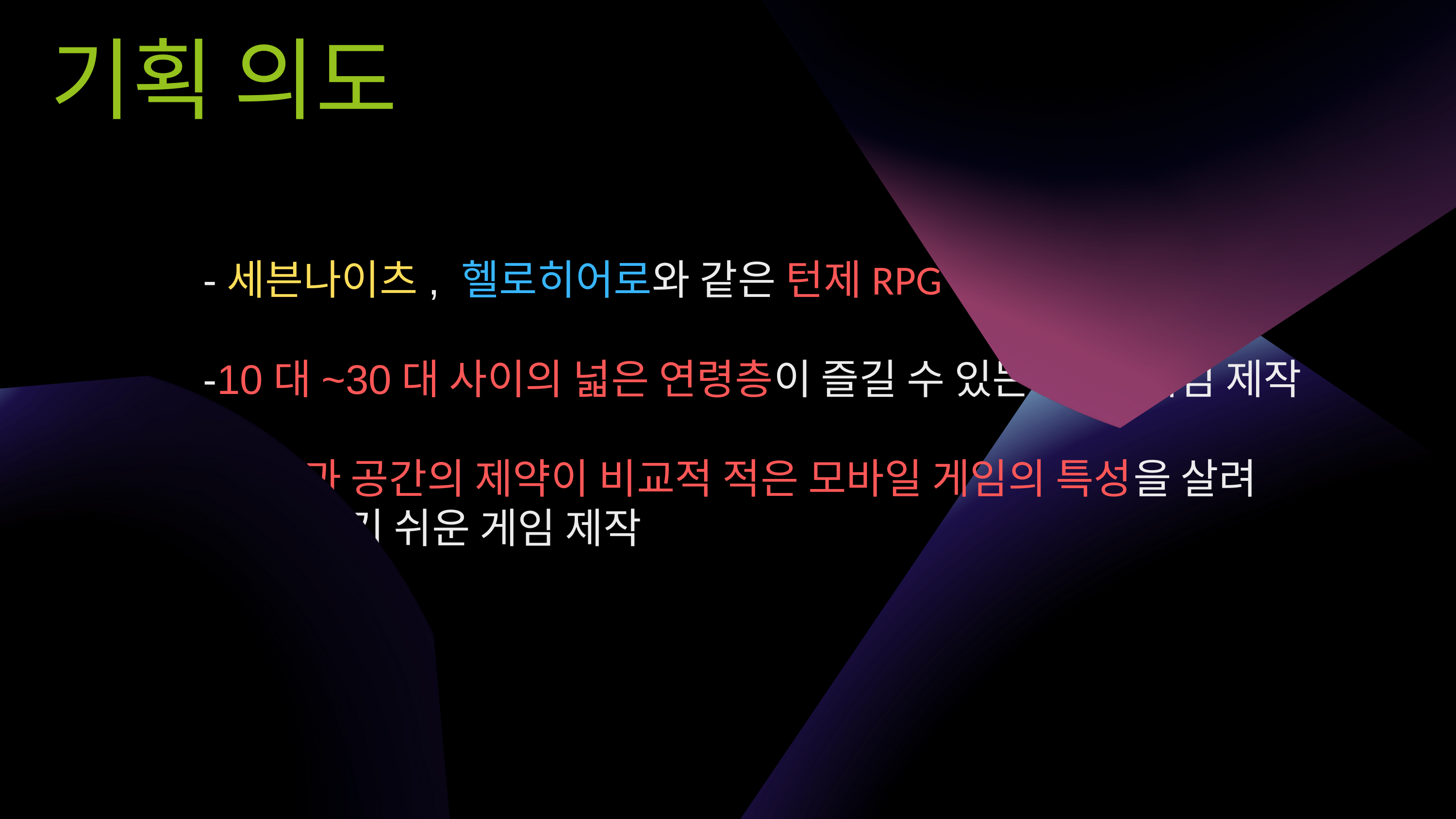

기획 의도
-세븐나이츠, 헬로히어로와 같은 턴제RPG를 제작

-10대~30대 사이의 넓은 연령층이 즐길 수 있는 RPG 게임 제작

-시간과 공간의 제약이 비교적 적은 모바일 게임의 특성을 살려
  접근하기 쉬운 게임 제작